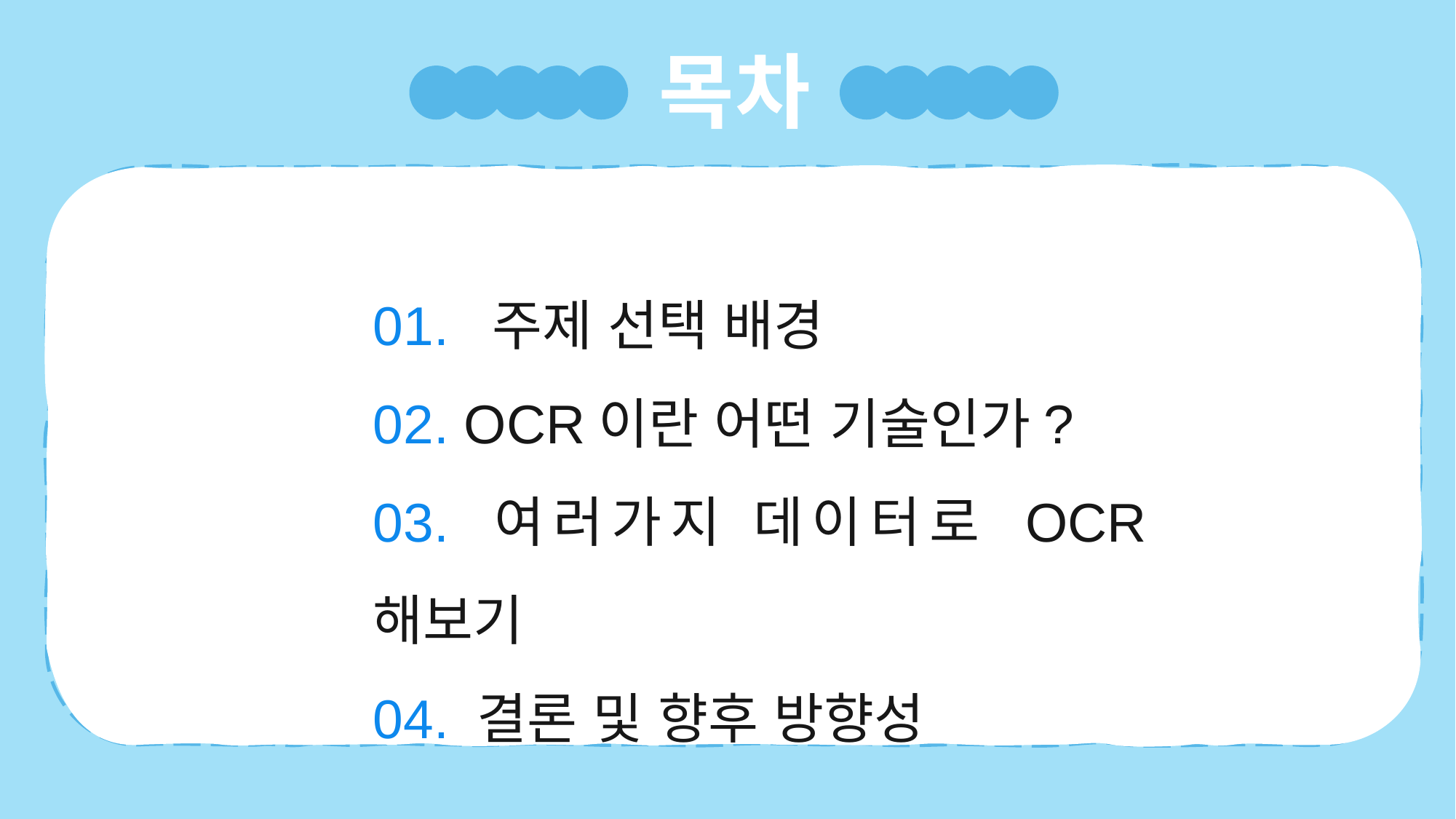

목차

01.  주제 선택 배경
02. OCR이란 어떤 기술인가?
03. 여러가지 데이터로 OCR해보기
04. 결론 및 향후 방향성